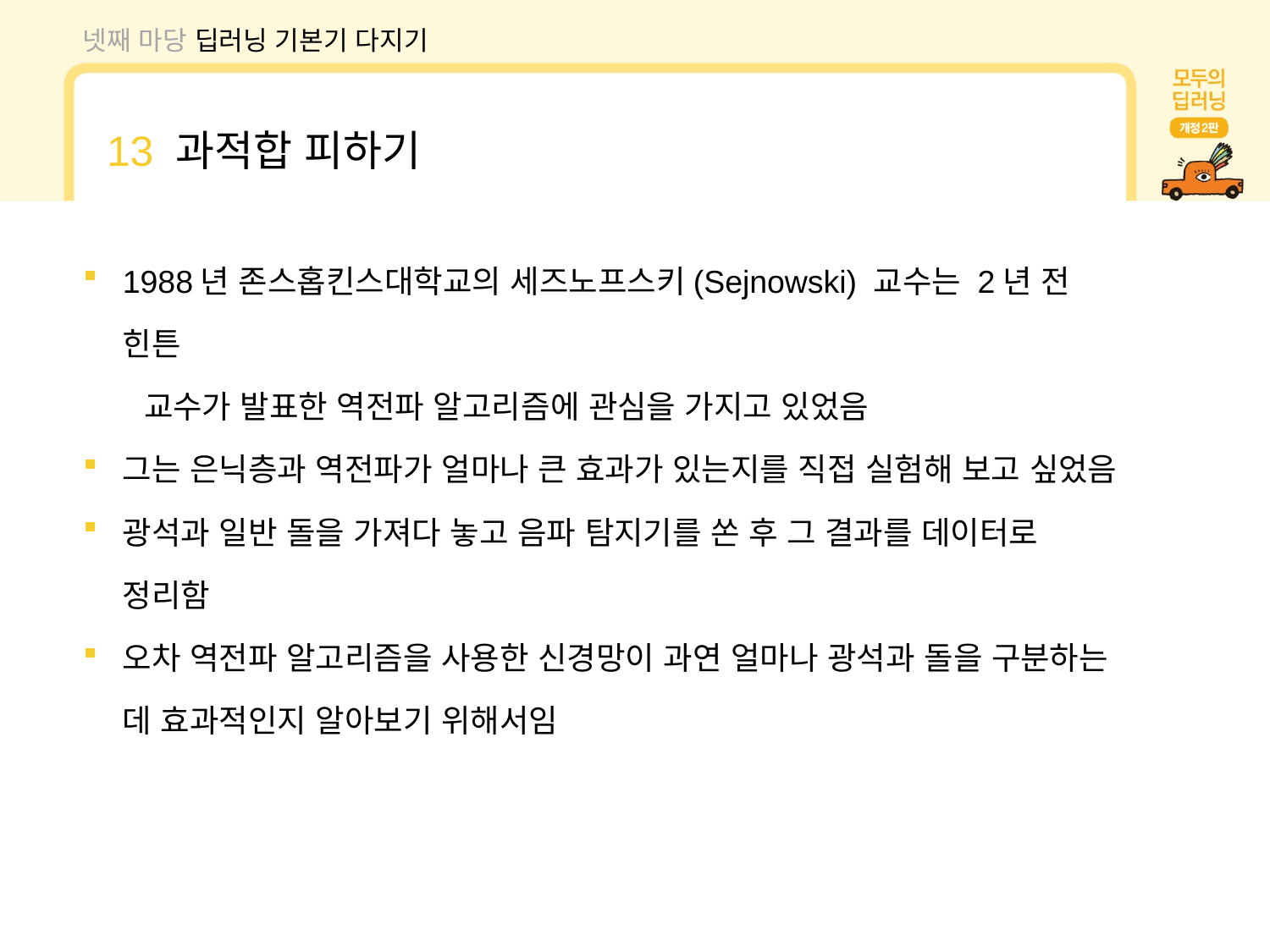

넷째 마당 딥러닝 기본기 다지기
13 과적합 피하기
1988년 존스홉킨스대학교의 세즈노프스키(Sejnowski) 교수는 2년 전 힌튼
      교수가 발표한 역전파 알고리즘에 관심을 가지고 있었음
그는 은닉층과 역전파가 얼마나 큰 효과가 있는지를 직접 실험해 보고 싶었음
광석과 일반 돌을 가져다 놓고 음파 탐지기를 쏜 후 그 결과를 데이터로 정리함
오차 역전파 알고리즘을 사용한 신경망이 과연 얼마나 광석과 돌을 구분하는 데 효과적인지 알아보기 위해서임